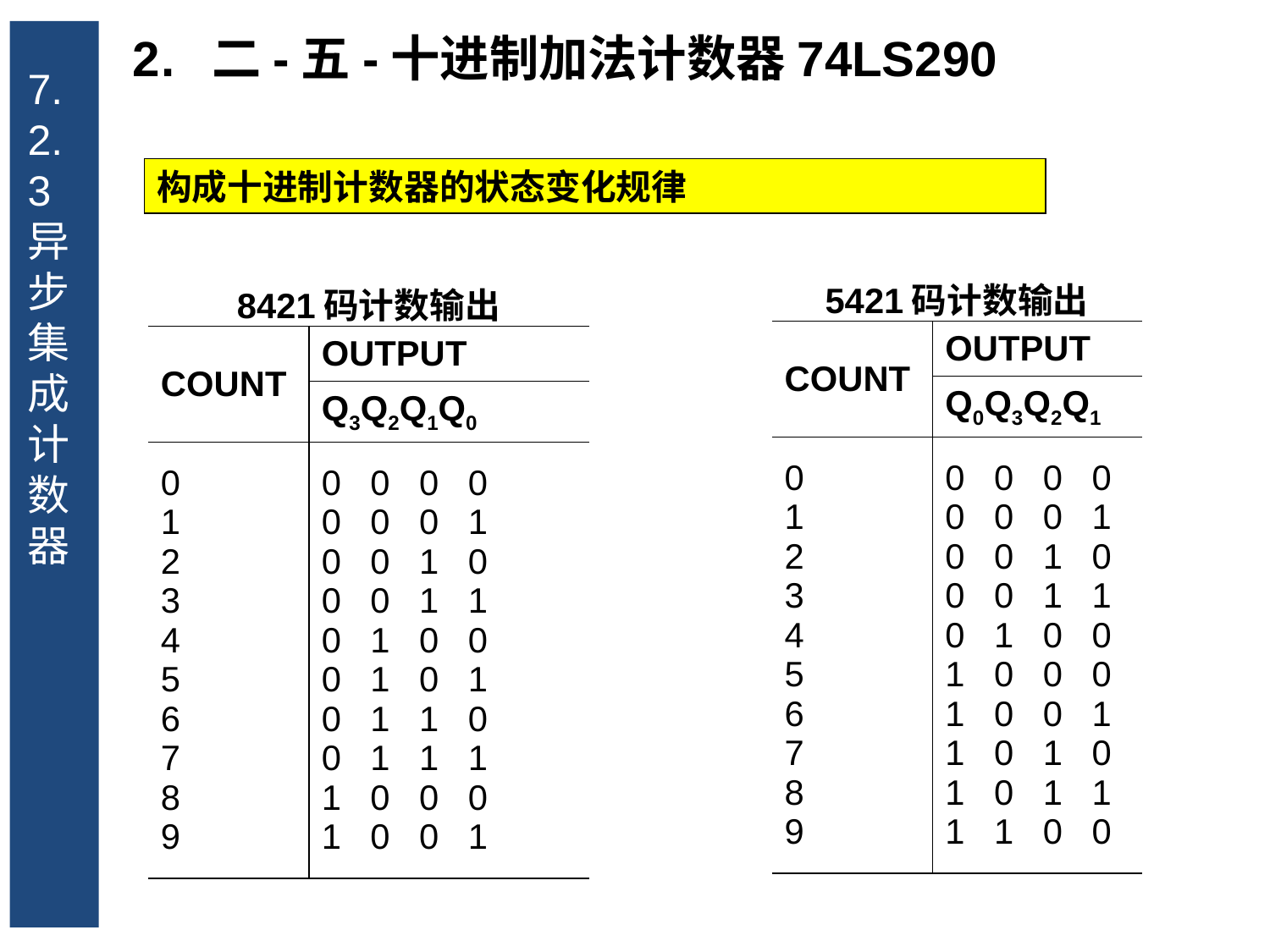

7.2.3  异步集成计数器
二-五-十进制加法计数器74LS290
构成十进制计数器的状态变化规律

| 5421码计数输出 |  |
| --- | --- |
| COUNT | OUTPUT |
|  | Q0Q3Q2Q1 |
| 0 1 2 3 4 5 6 7 8 9 | 0 0 0 0 0 0 0 1 0 0 1 0 0 0 1 1 0 1 0 0 1 0 0 0 1 0 0 1 1 0 1 0 1 0 1 1 1 1 0 0 |
| 8421码计数输出 |  |
| --- | --- |
| COUNT | OUTPUT |
|  | Q3Q2Q1Q0 |
| 0 1 2 3 4 5 6 7 8 9 | 0 0 0 0 0 0 0 1 0 0 1 0 0 0 1 1 0 1 0 0 0 1 0 1 0 1 1 0 0 1 1 1 1 0 0 0 1 0 0 1 |